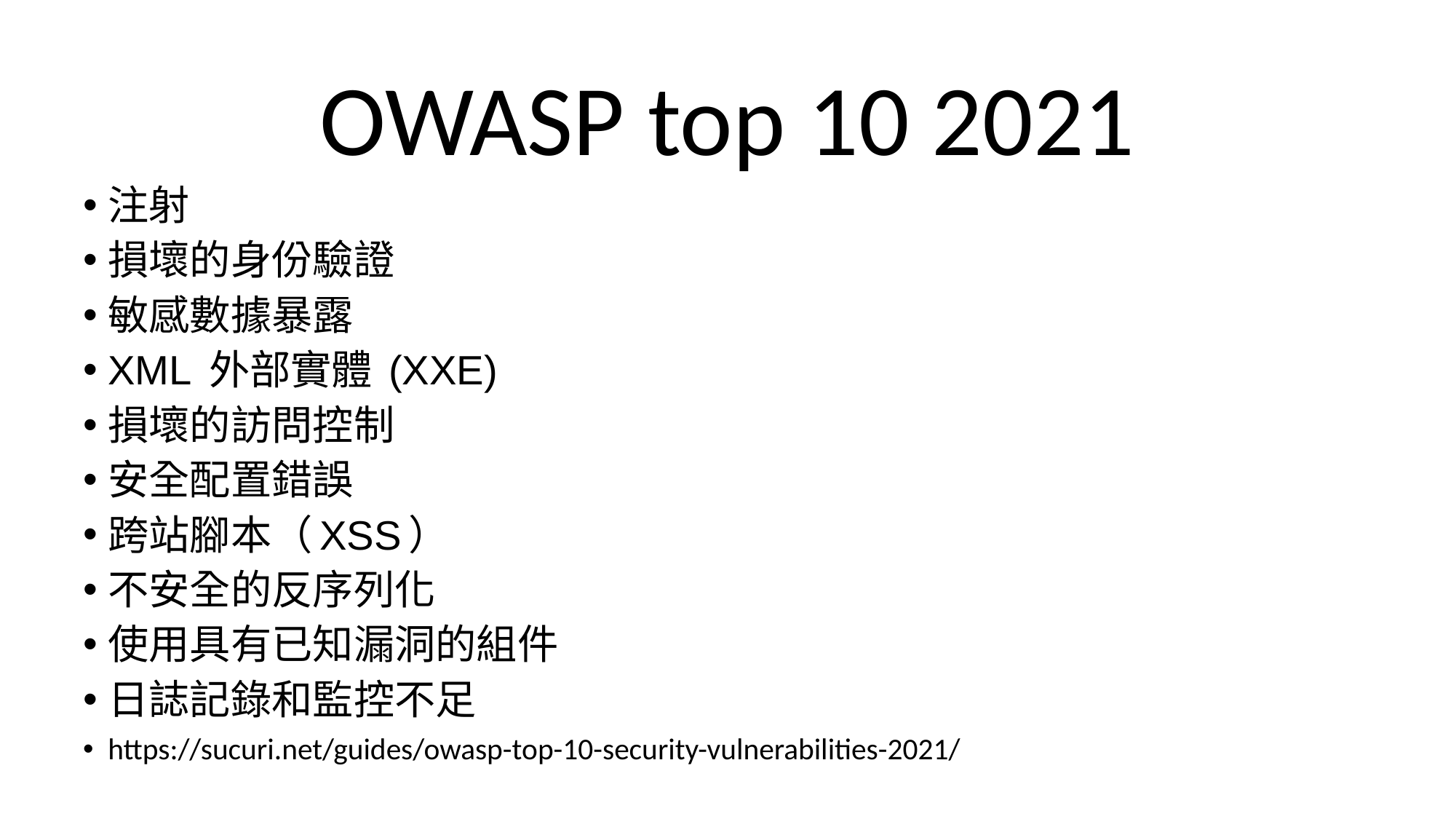

# OWASP top 10 2021
注射
損壞的身份驗證
敏感數據暴露
XML 外部實體 (XXE)
損壞的訪問控制
安全配置錯誤
跨站腳本（XSS）
不安全的反序列化
使用具有已知漏洞的組件
日誌記錄和監控不足
https://sucuri.net/guides/owasp-top-10-security-vulnerabilities-2021/